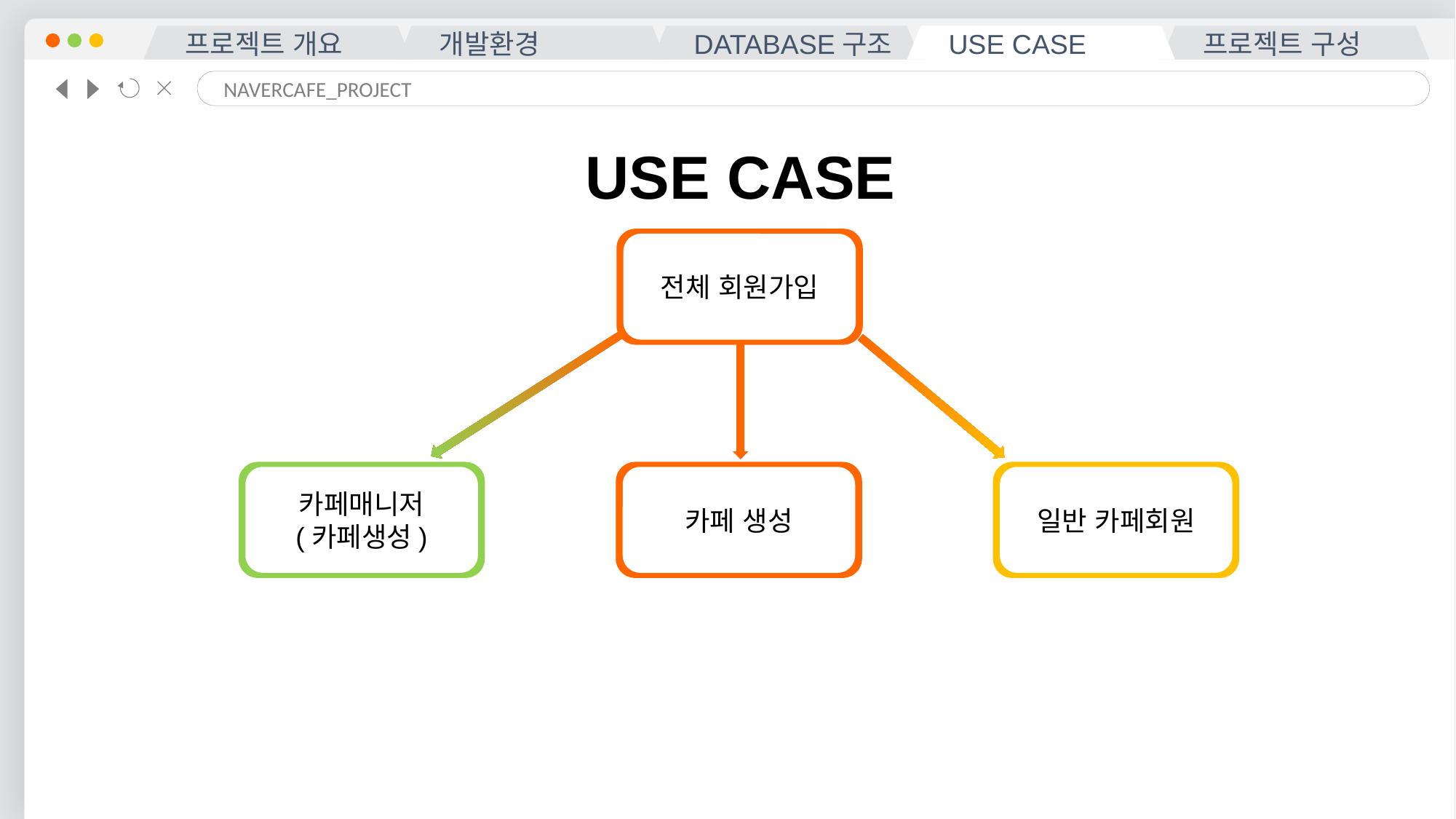

프로젝트 개요
개발환경
DATABASE구조
USE CASE
프로젝트 구성

NAVERCAFE_PROJECT

개발환경
USE CASE

전체 회원가입

카페매니저
(카페생성)

카페 생성

일반 카페회원